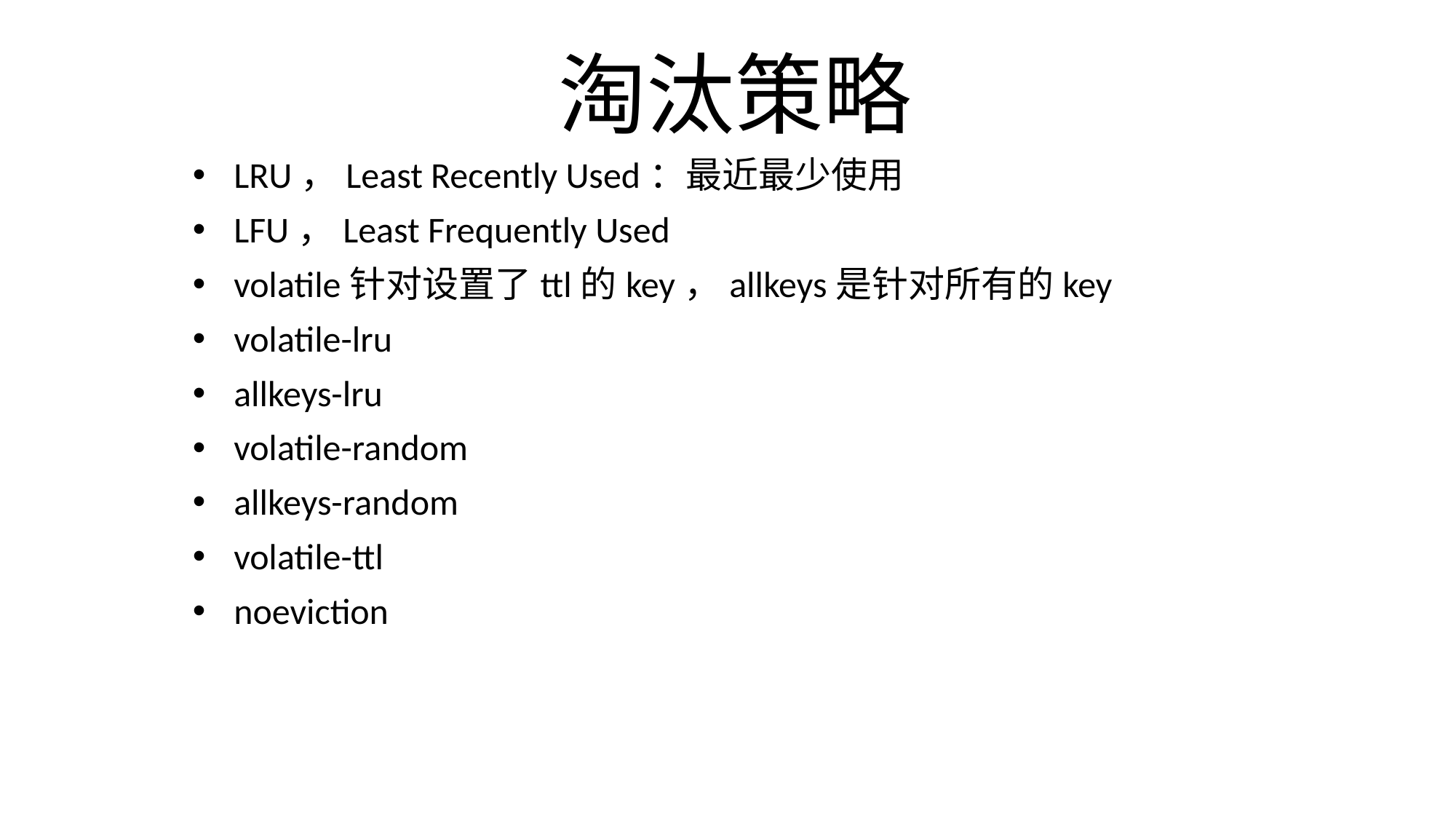

# 淘汰策略
LRU，Least Recently Used：最近最少使用
LFU，Least Frequently Used
volatile针对设置了ttl的key，allkeys是针对所有的key
volatile-lru
allkeys-lru
volatile-random
allkeys-random
volatile-ttl
noeviction